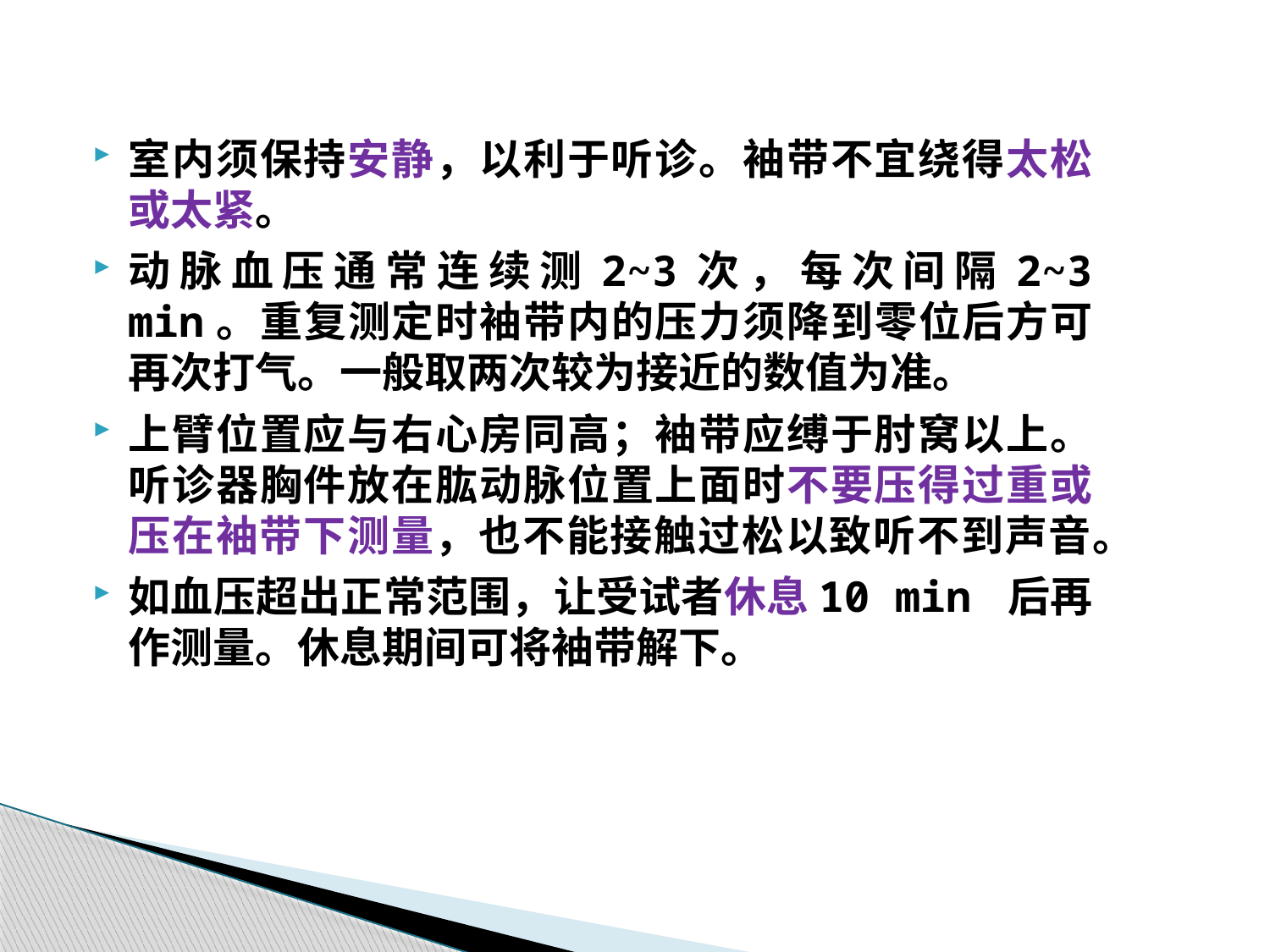

室内须保持安静，以利于听诊。袖带不宜绕得太松或太紧。
动脉血压通常连续测2~3次，每次间隔2~3 min。重复测定时袖带内的压力须降到零位后方可再次打气。一般取两次较为接近的数值为准。
上臂位置应与右心房同高；袖带应缚于肘窝以上。听诊器胸件放在肱动脉位置上面时不要压得过重或压在袖带下测量，也不能接触过松以致听不到声音。
如血压超出正常范围，让受试者休息10 min 后再作测量。休息期间可将袖带解下。